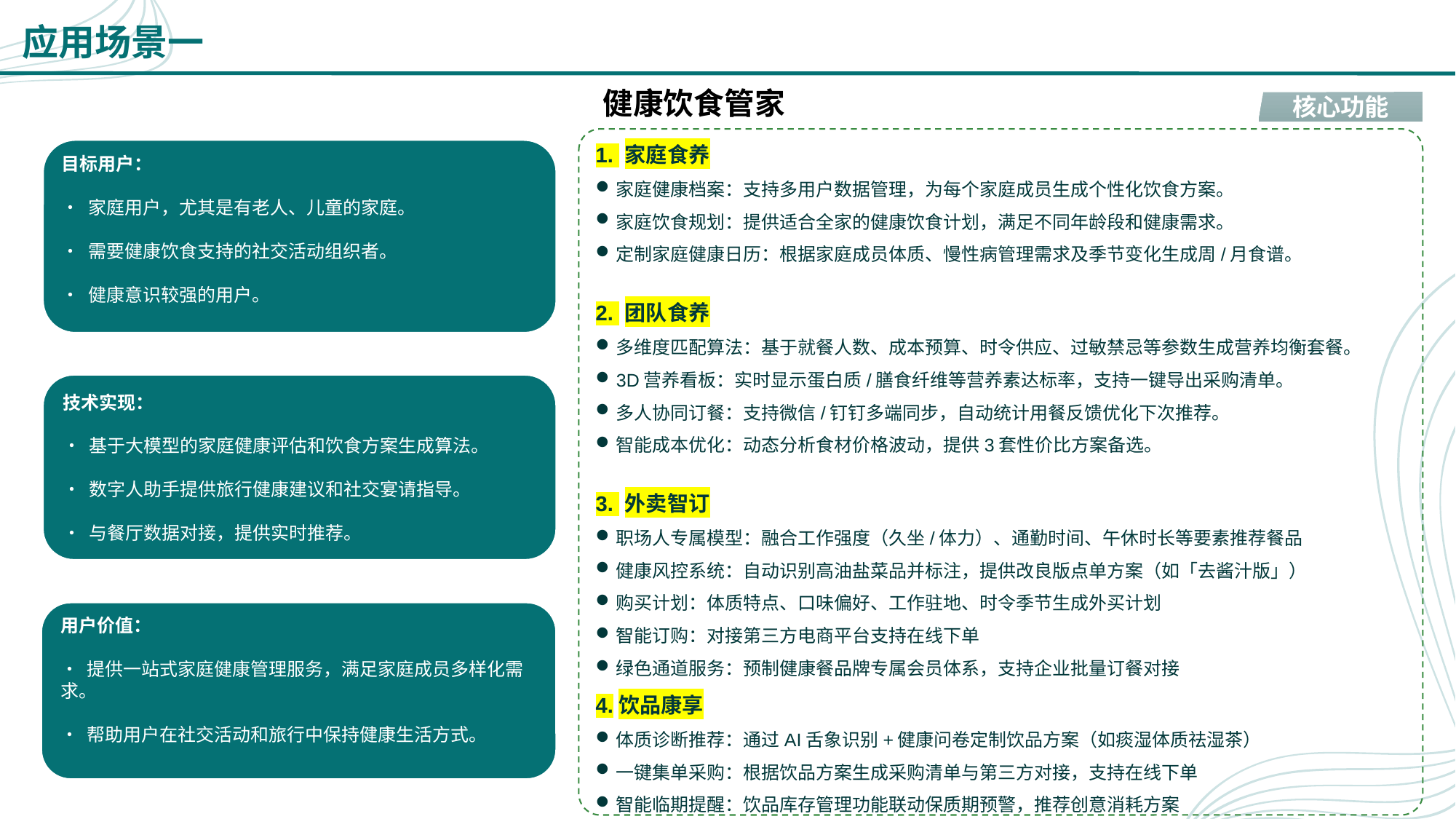

应用场景一
健康饮食管家
核心功能

1. 家庭食养
家庭健康档案：支持多用户数据管理，为每个家庭成员生成个性化饮食方案。
家庭饮食规划：提供适合全家的健康饮食计划，满足不同年龄段和健康需求。
定制家庭健康日历：根据家庭成员体质、慢性病管理需求及季节变化生成周/月食谱。

2. 团队食养
多维度匹配算法：基于就餐人数、成本预算、时令供应、过敏禁忌等参数生成营养均衡套餐。
3D营养看板：实时显示蛋白质/膳食纤维等营养素达标率，支持一键导出采购清单。
多人协同订餐：支持微信/钉钉多端同步，自动统计用餐反馈优化下次推荐。
智能成本优化：动态分析食材价格波动，提供3套性价比方案备选。

3. 外卖智订
职场人专属模型：融合工作强度（久坐/体力）、通勤时间、午休时长等要素推荐餐品
健康风控系统：自动识别高油盐菜品并标注，提供改良版点单方案（如「去酱汁版」）
购买计划：体质特点、口味偏好、工作驻地、时令季节生成外买计划
智能订购：对接第三方电商平台支持在线下单
绿色通道服务：预制健康餐品牌专属会员体系，支持企业批量订餐对接
4.饮品康享
体质诊断推荐：通过AI舌象识别+健康问卷定制饮品方案（如痰湿体质祛湿茶）
一键集单采购：根据饮品方案生成采购清单与第三方对接，支持在线下单
智能临期提醒：饮品库存管理功能联动保质期预警，推荐创意消耗方案

目标用户：

• 家庭用户，尤其是有老人、儿童的家庭。

• 需要健康饮食支持的社交活动组织者。

• 健康意识较强的用户。

技术实现：

• 基于大模型的家庭健康评估和饮食方案生成算法。

• 数字人助手提供旅行健康建议和社交宴请指导。

• 与餐厅数据对接，提供实时推荐。
用户价值：

• 提供一站式家庭健康管理服务，满足家庭成员多样化需求。

• 帮助用户在社交活动和旅行中保持健康生活方式。